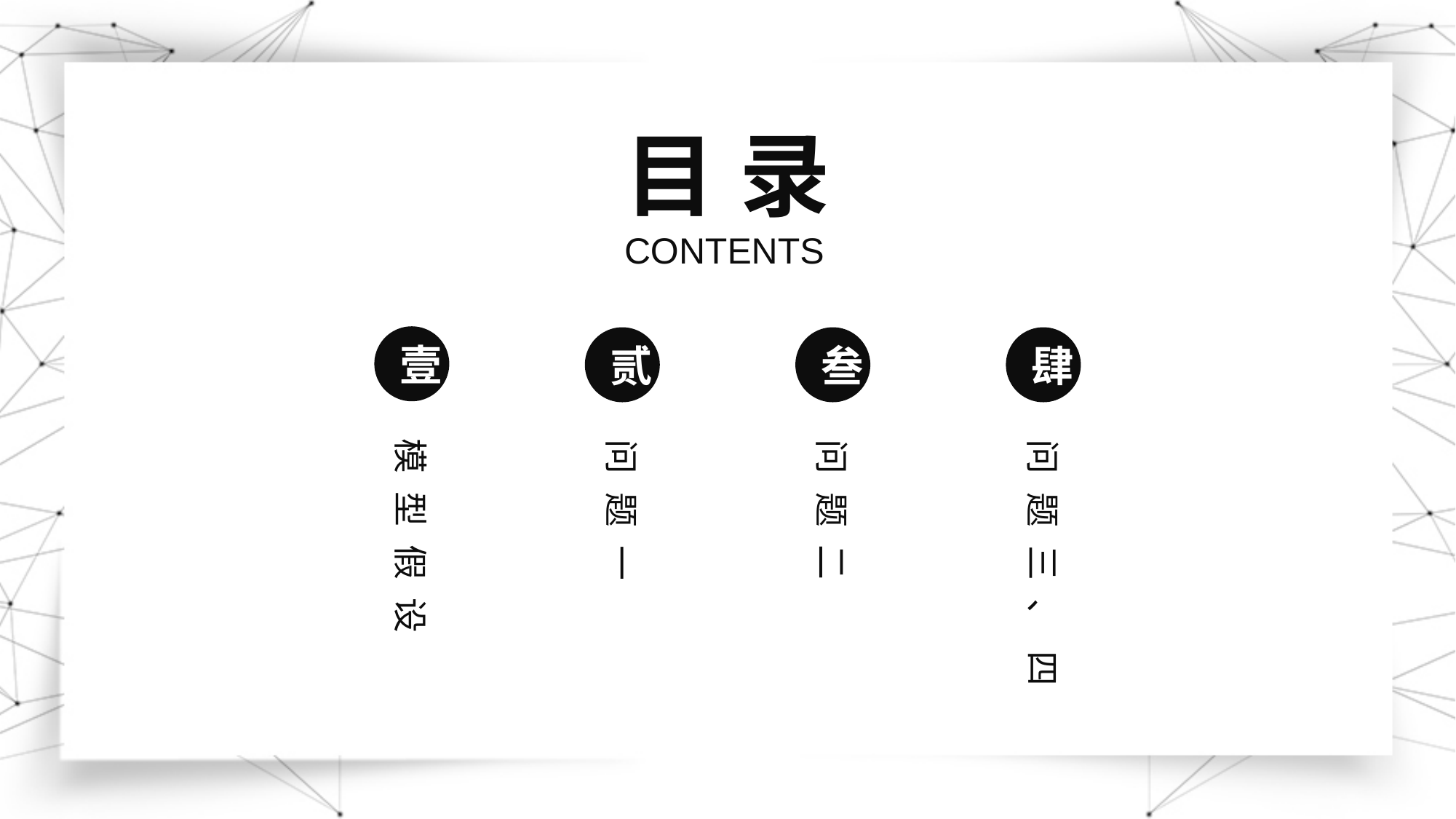

目录
CONTENTS
壹
模型假设
贰
问题一
叁
问题二
肆
问题三、四